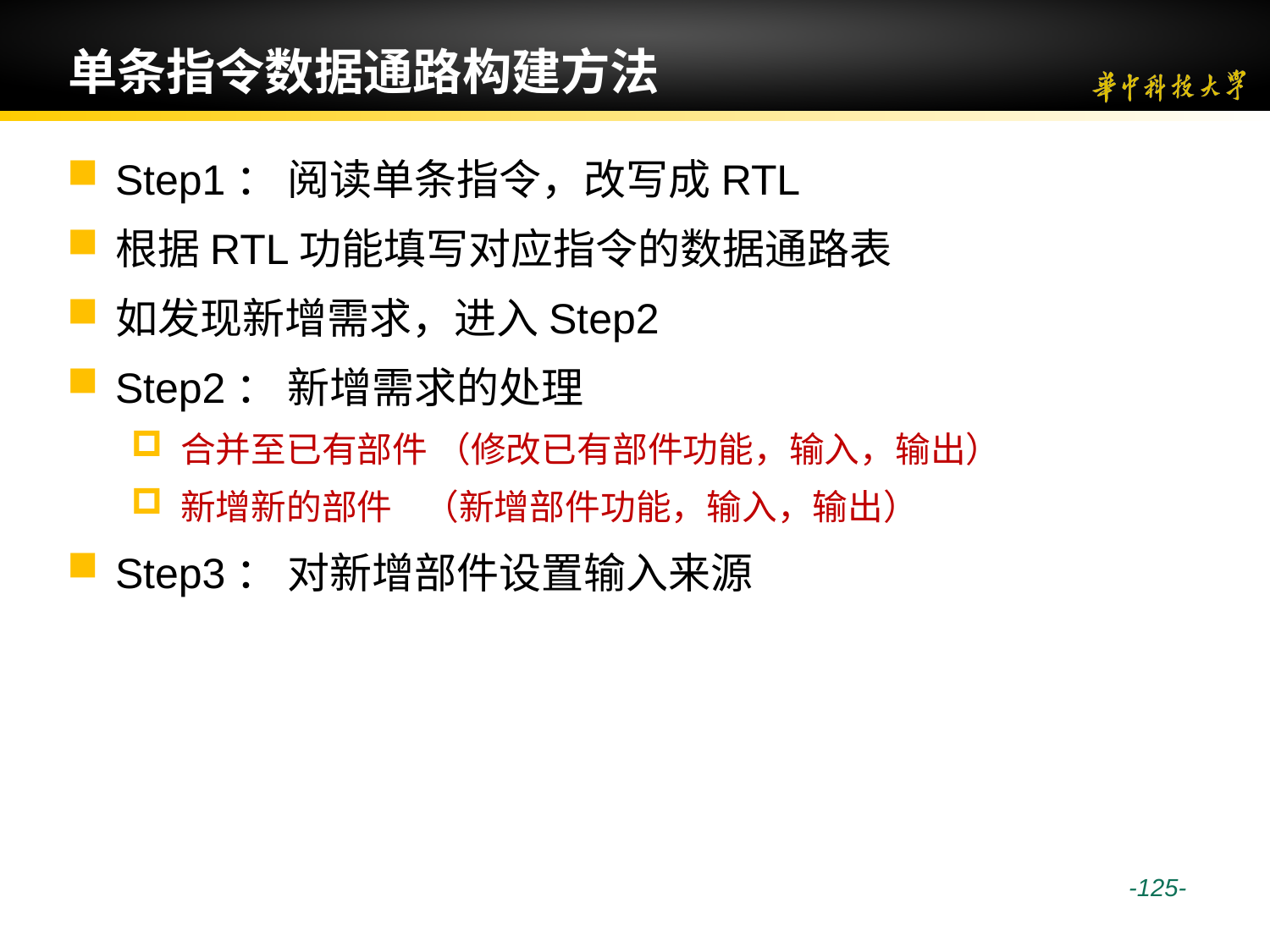

# 单条指令数据通路构建方法
Step1： 阅读单条指令，改写成RTL
根据RTL功能填写对应指令的数据通路表
如发现新增需求，进入Step2
Step2： 新增需求的处理
合并至已有部件 （修改已有部件功能，输入，输出）
新增新的部件    （新增部件功能，输入，输出）
Step3： 对新增部件设置输入来源

 -125-